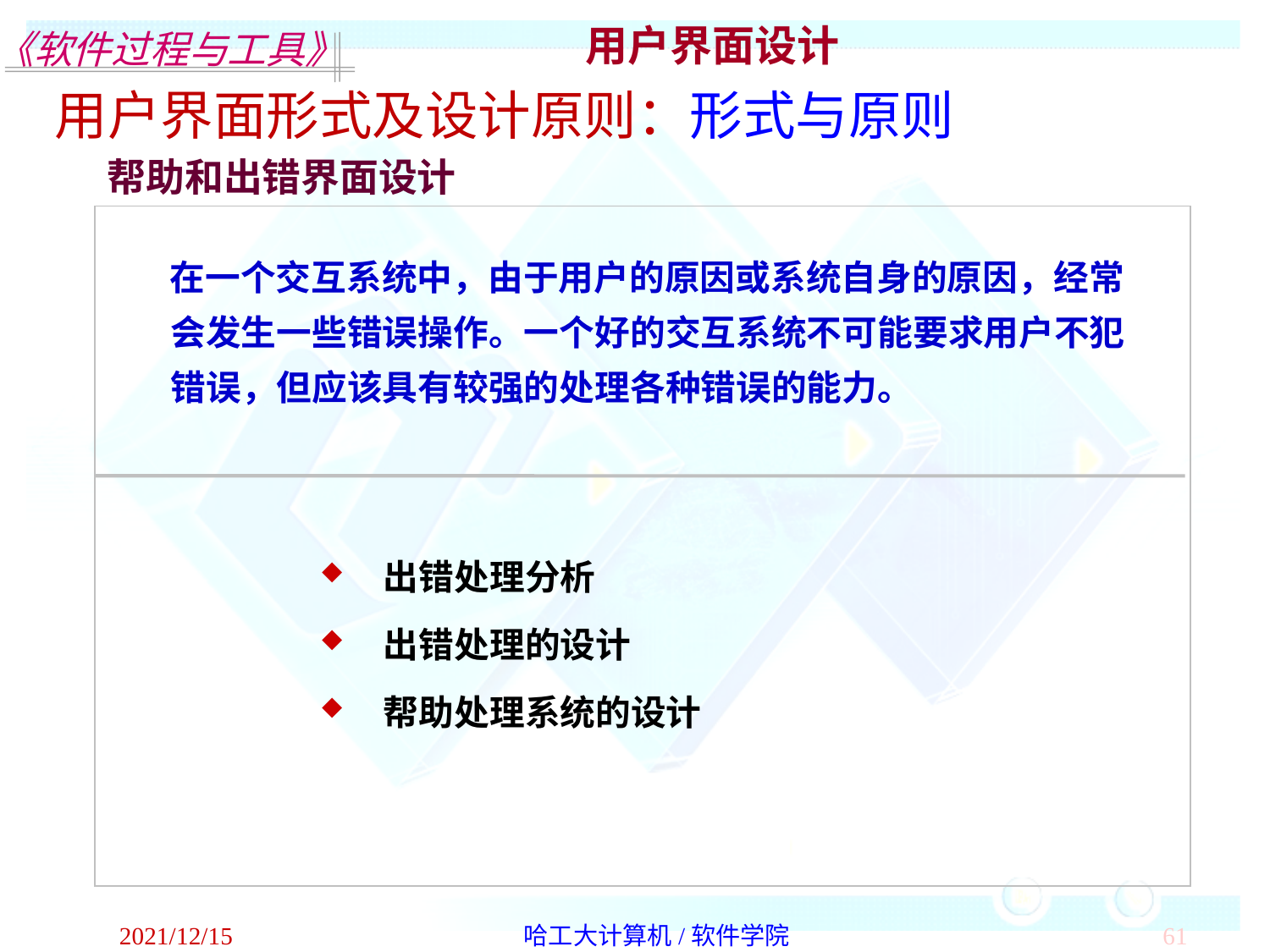

用户界面设计
用户界面形式及设计原则：形式与原则
帮助和出错界面设计

在一个交互系统中，由于用户的原因或系统自身的原因，经常
会发生一些错误操作。一个好的交互系统不可能要求用户不犯
错误，但应该具有较强的处理各种错误的能力。

出错处理分析
出错处理的设计
帮助处理系统的设计